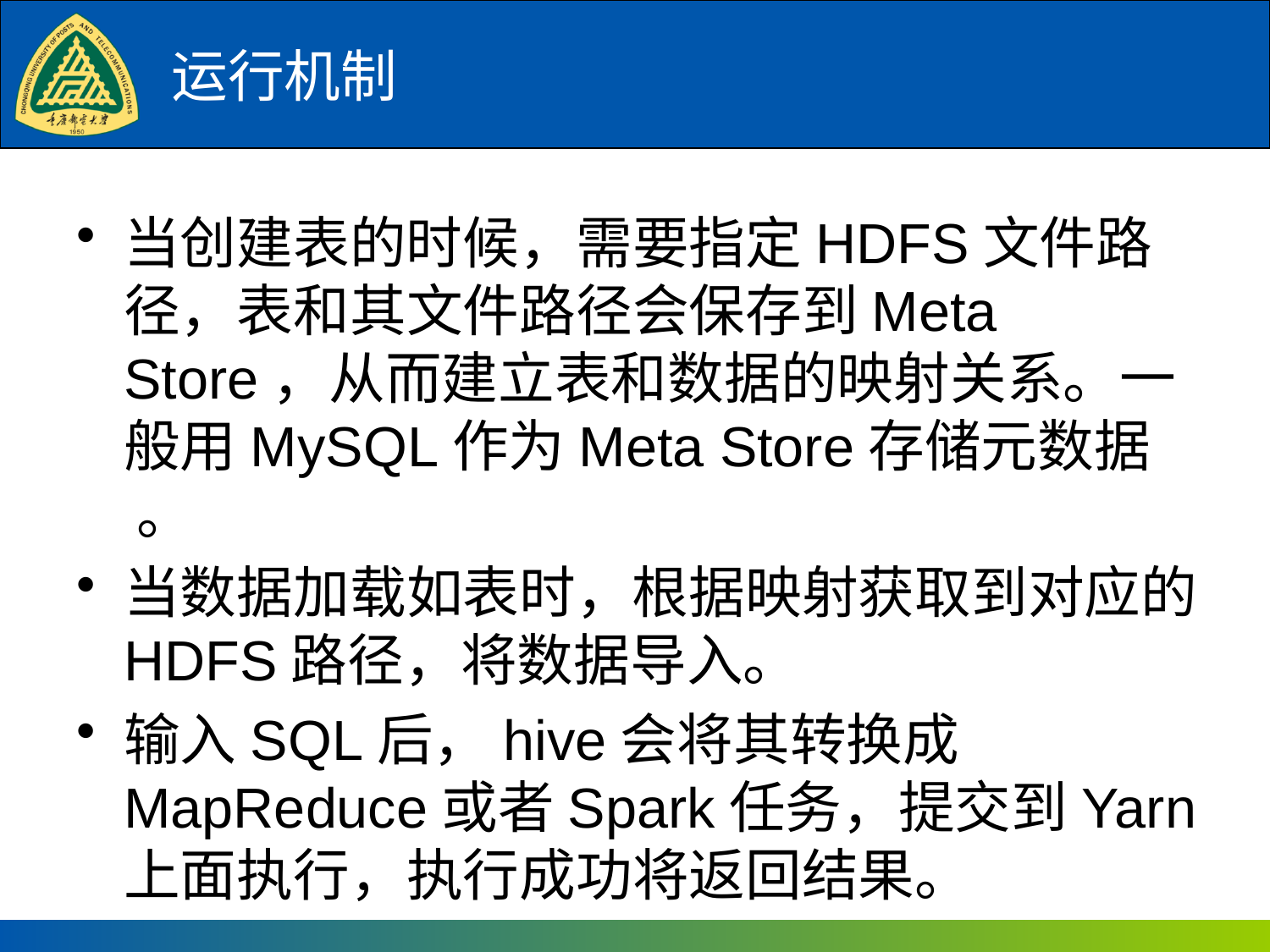

# 运行机制
当创建表的时候，需要指定HDFS文件路径，表和其文件路径会保存到Meta Store，从而建立表和数据的映射关系。一般用MySQL作为Meta Store存储元数据 。
当数据加载如表时，根据映射获取到对应的HDFS路径，将数据导入。
输入SQL后，hive会将其转换成MapReduce或者Spark任务，提交到Yarn上面执行，执行成功将返回结果。